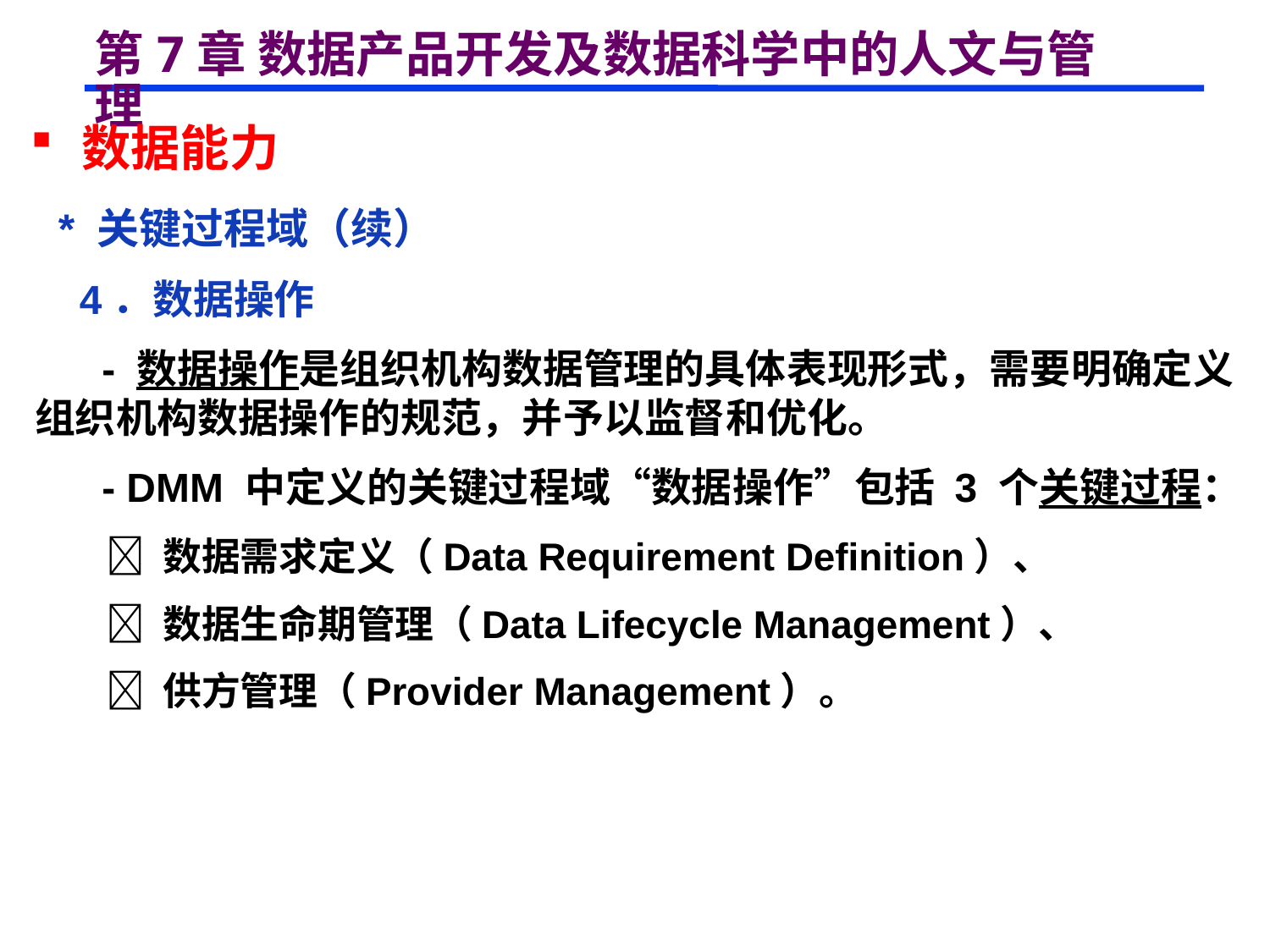

# 第7章 数据产品开发及数据科学中的人文与管理
 数据能力
  * 关键过程域（续）
    4．数据操作
      - 数据操作是组织机构数据管理的具体表现形式，需要明确定义组织机构数据操作的规范，并予以监督和优化。
      - DMM 中定义的关键过程域“数据操作”包括 3 个关键过程：
        • 数据需求定义（Data Requirement Definition）、
        • 数据生命期管理（Data Lifecycle Management）、
        • 供方管理（Provider Management）。